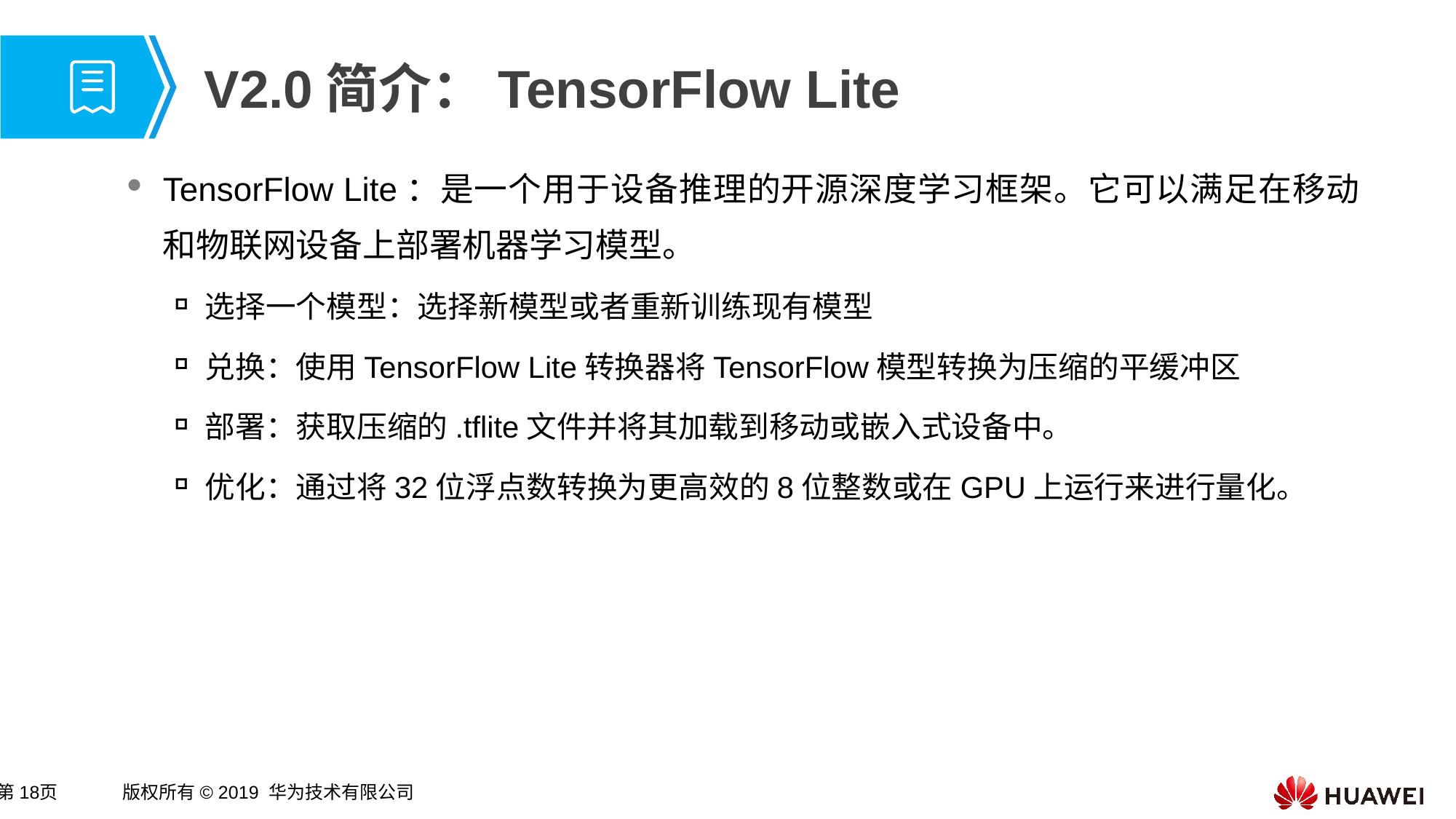

# V2.0简介：TensorFlow Lite
TensorFlow Lite：是一个用于设备推理的开源深度学习框架。它可以满足在移动和物联网设备上部署机器学习模型。
选择一个模型：选择新模型或者重新训练现有模型
兑换：使用TensorFlow Lite转换器将TensorFlow模型转换为压缩的平缓冲区
部署：获取压缩的.tflite文件并将其加载到移动或嵌入式设备中。
优化：通过将32位浮点数转换为更高效的8位整数或在GPU上运行来进行量化。